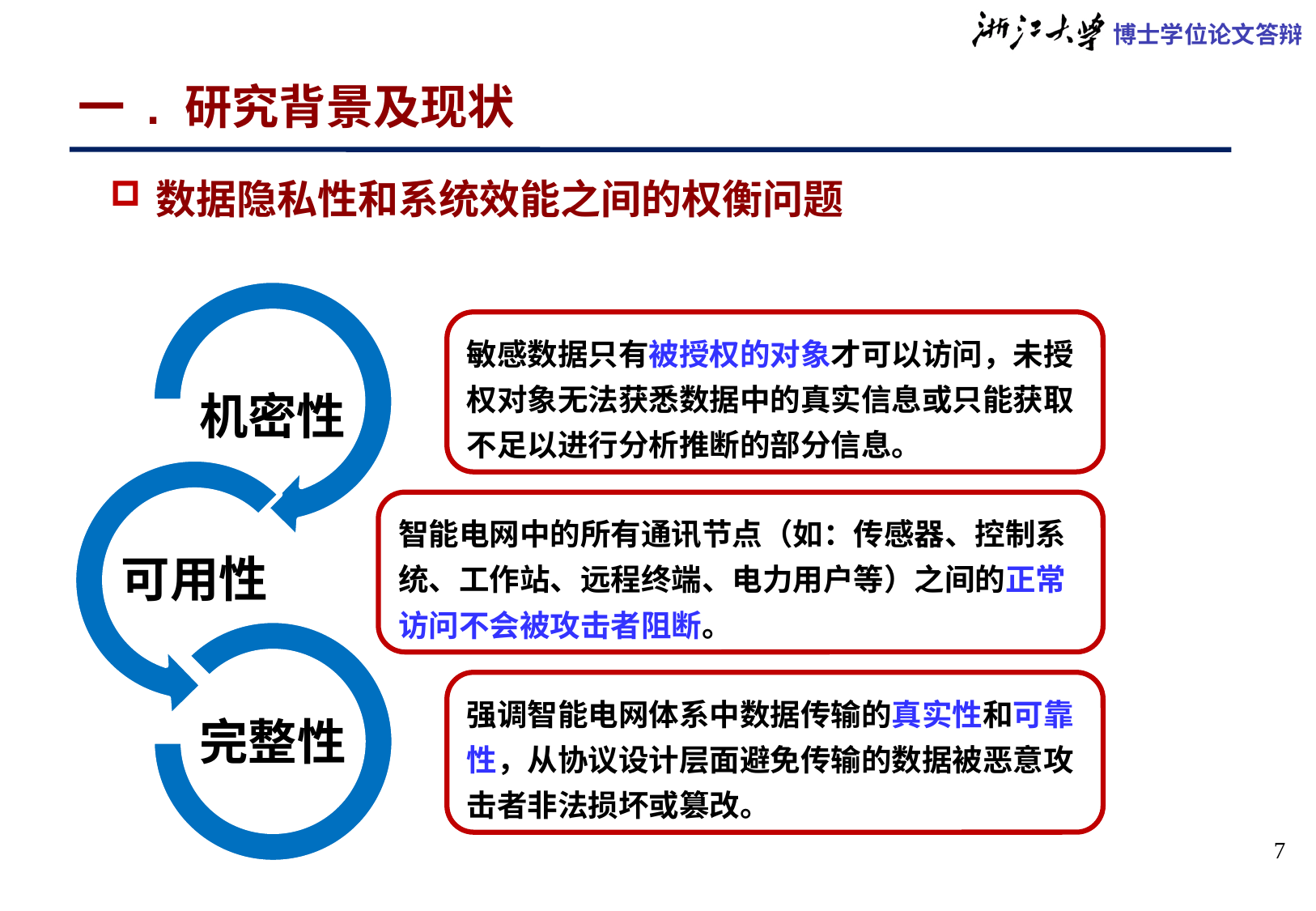

# 一 . 研究背景及现状
数据隐私性和系统效能之间的权衡问题
机密性
可用性
完整性
敏感数据只有被授权的对象才可以访问，未授权对象无法获悉数据中的真实信息或只能获取不足以进行分析推断的部分信息。
智能电网中的所有通讯节点（如：传感器、控制系统、工作站、远程终端、电力用户等）之间的正常访问不会被攻击者阻断。
强调智能电网体系中数据传输的真实性和可靠性，从协议设计层面避免传输的数据被恶意攻击者非法损坏或篡改。
7